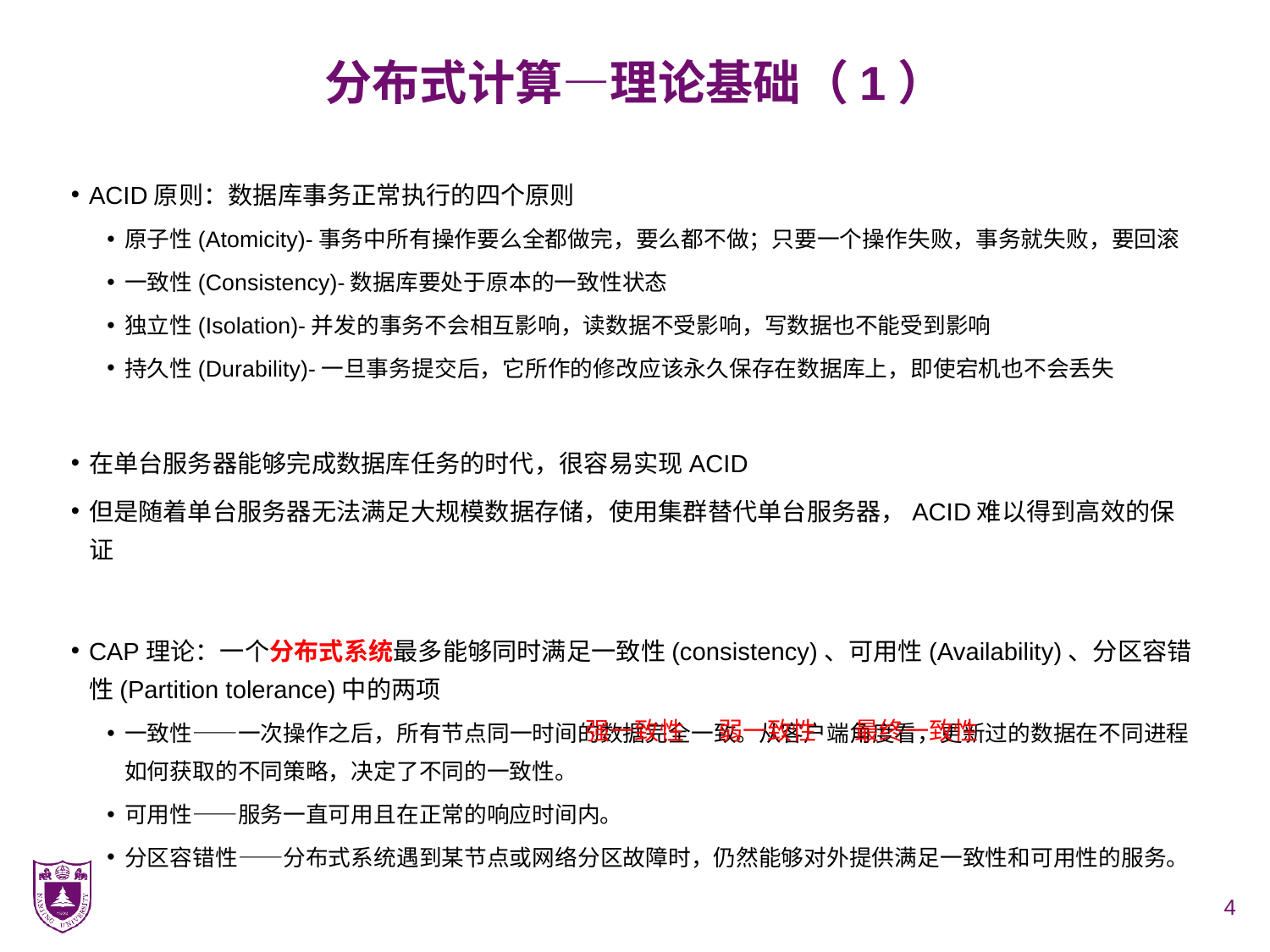

# 分布式计算—理论基础（1）
ACID原则：数据库事务正常执行的四个原则
原子性(Atomicity)-事务中所有操作要么全都做完，要么都不做；只要一个操作失败，事务就失败，要回滚
一致性(Consistency)-数据库要处于原本的一致性状态
独立性(Isolation)-并发的事务不会相互影响，读数据不受影响，写数据也不能受到影响
持久性(Durability)-一旦事务提交后，它所作的修改应该永久保存在数据库上，即使宕机也不会丢失

在单台服务器能够完成数据库任务的时代，很容易实现ACID
但是随着单台服务器无法满足大规模数据存储，使用集群替代单台服务器，ACID难以得到高效的保证

CAP理论：一个分布式系统最多能够同时满足一致性(consistency)、可用性(Availability)、分区容错性(Partition tolerance)中的两项
一致性——一次操作之后，所有节点同一时间的数据完全一致。从客户端角度看，更新过的数据在不同进程如何获取的不同策略，决定了不同的一致性。
可用性——服务一直可用且在正常的响应时间内。
分区容错性——分布式系统遇到某节点或网络分区故障时，仍然能够对外提供满足一致性和可用性的服务。

弱一致性
最终一致性
强一致性
4